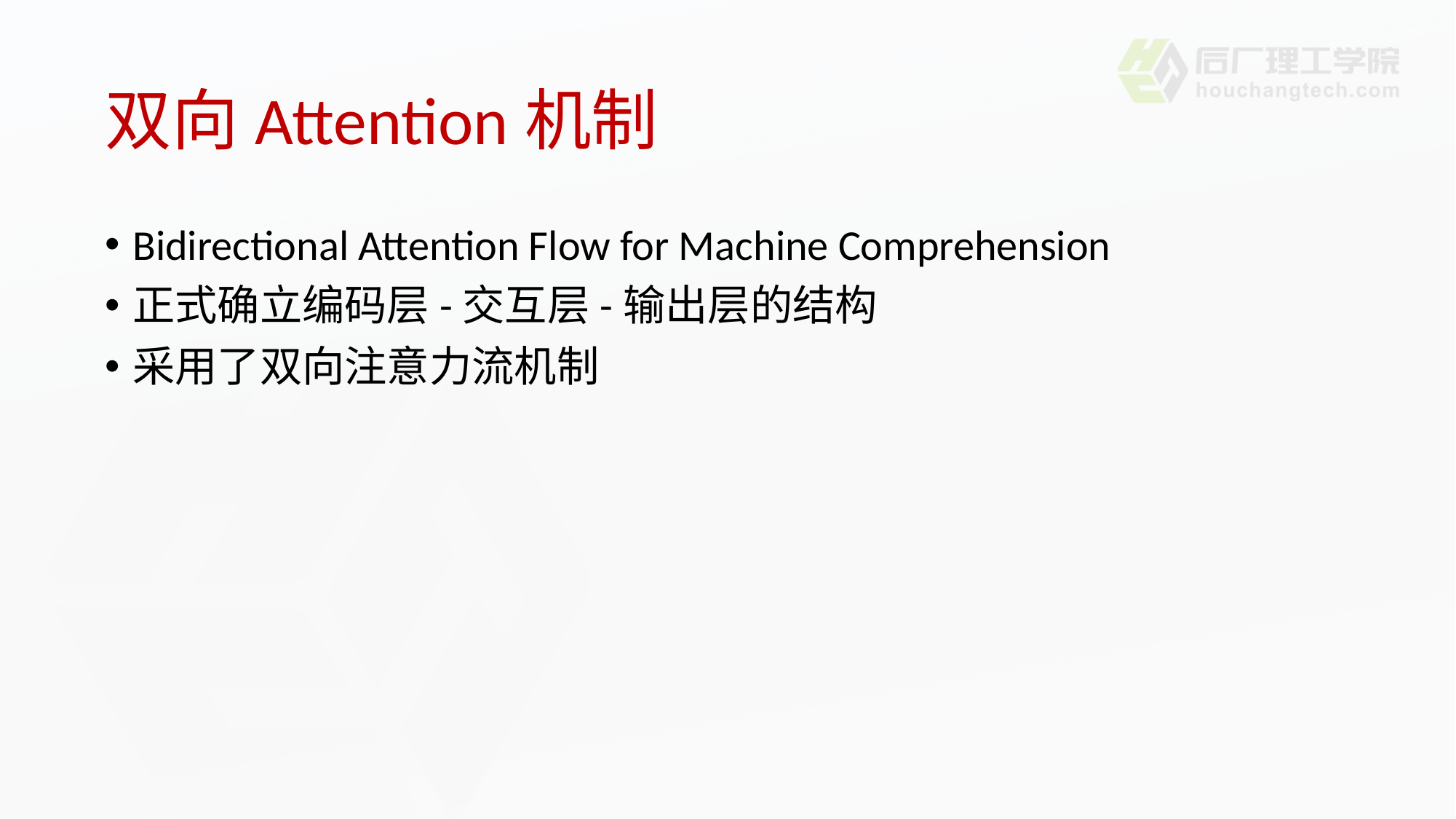

# 双向Attention机制
Bidirectional Attention Flow for Machine Comprehension
正式确立编码层-交互层-输出层的结构
采用了双向注意力流机制